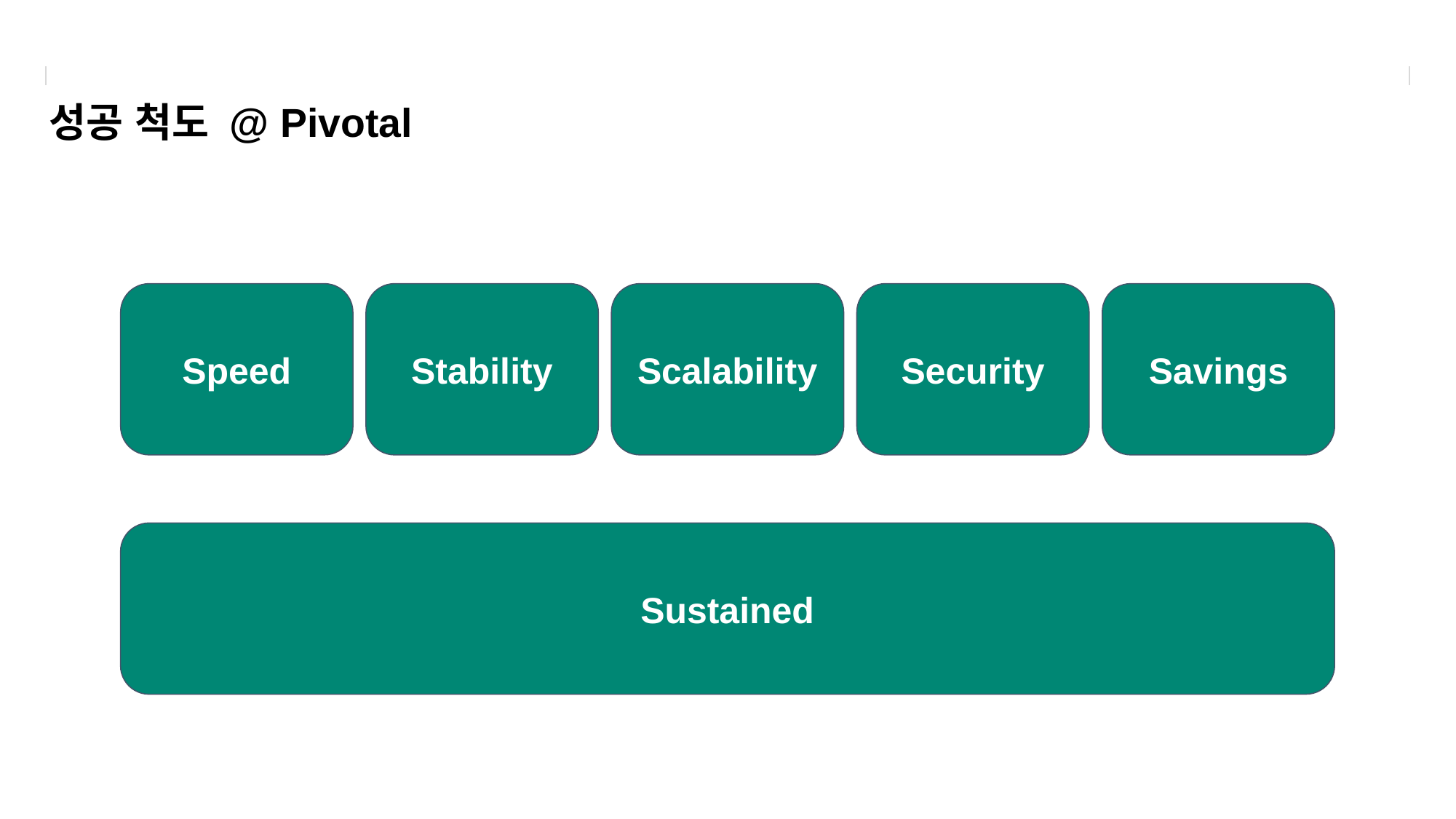

# 성공 척도 @ Pivotal
Speed
Stability
Scalability
Security
Savings
Sustained